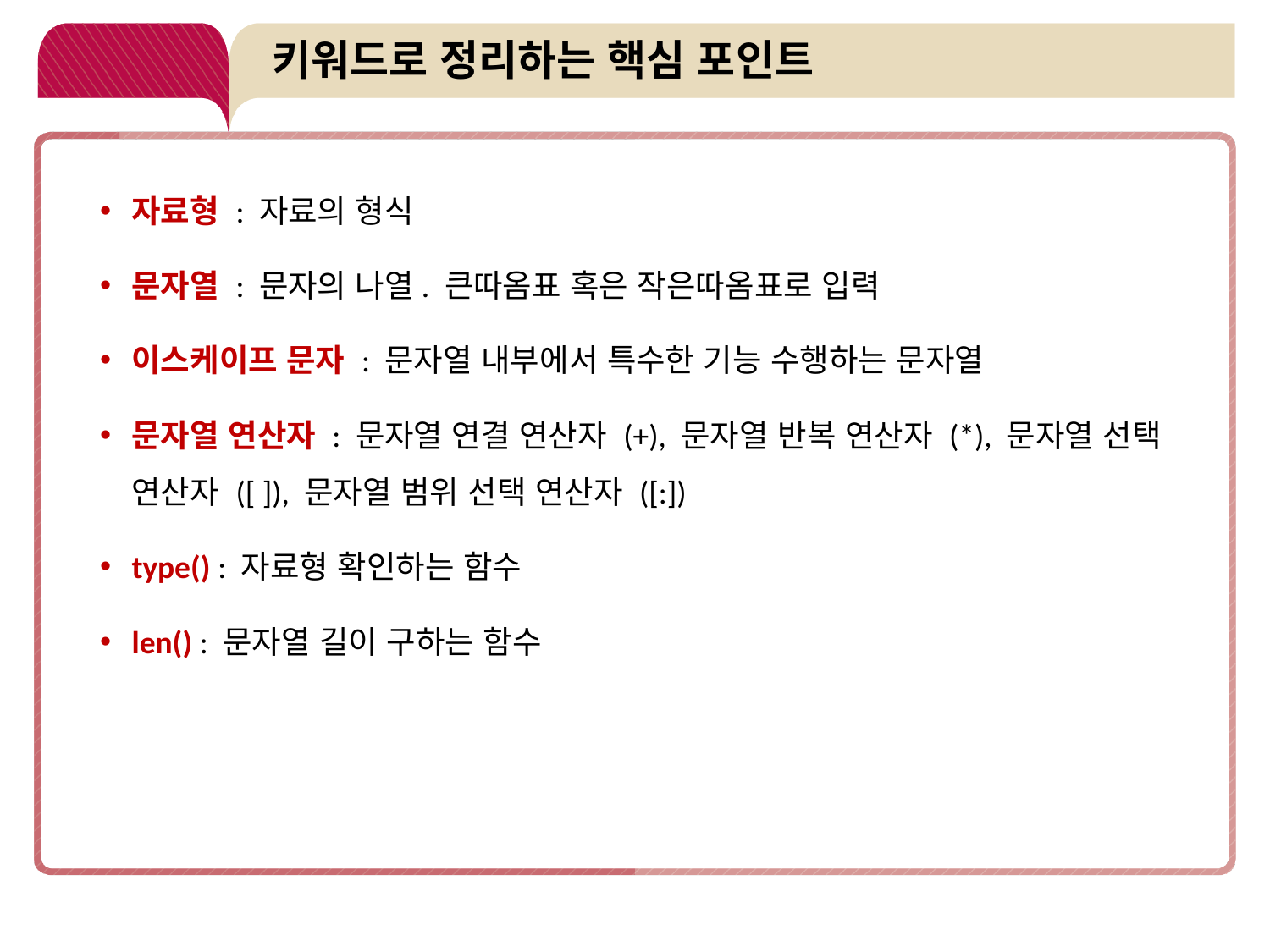

# 키워드로 정리하는 핵심 포인트
자료형 : 자료의 형식
문자열 : 문자의 나열. 큰따옴표 혹은 작은따옴표로 입력
이스케이프 문자 : 문자열 내부에서 특수한 기능 수행하는 문자열
문자열 연산자 : 문자열 연결 연산자 (+), 문자열 반복 연산자 (*), 문자열 선택 연산자 ([ ]), 문자열 범위 선택 연산자 ([:])
type() : 자료형 확인하는 함수
len() : 문자열 길이 구하는 함수